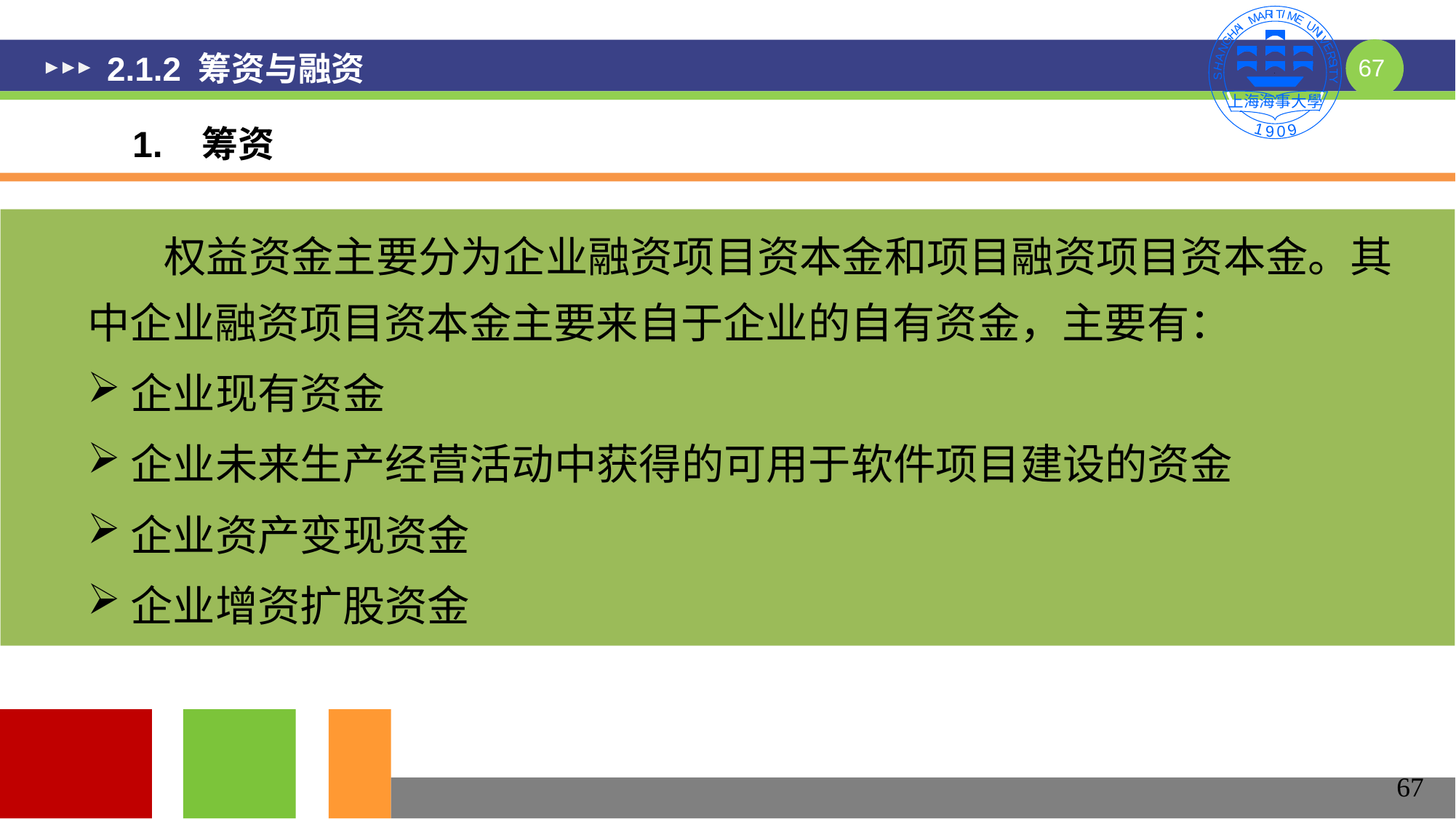

# 2.1.2 筹资与融资
1.   筹资

       权益资金主要分为企业融资项目资本金和项目融资项目资本金。其中企业融资项目资本金主要来自于企业的自有资金，主要有：
企业现有资金
企业未来生产经营活动中获得的可用于软件项目建设的资金
企业资产变现资金
企业增资扩股资金

67

67